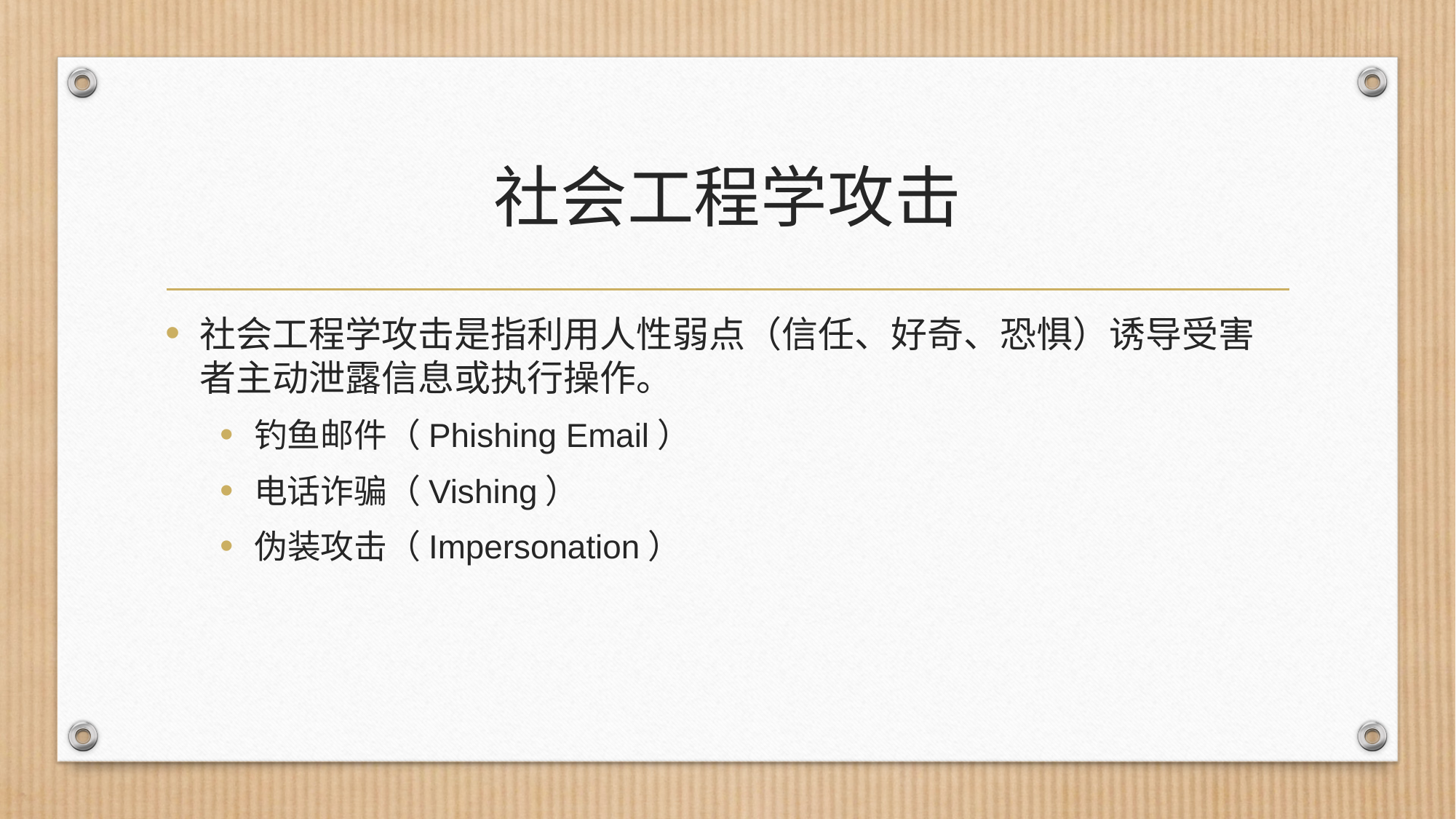

# 社会工程学攻击
社会工程学攻击是指利用人性弱点（信任、好奇、恐惧）诱导受害者主动泄露信息或执行操作。
钓鱼邮件（Phishing Email）
电话诈骗（Vishing）
伪装攻击（Impersonation）